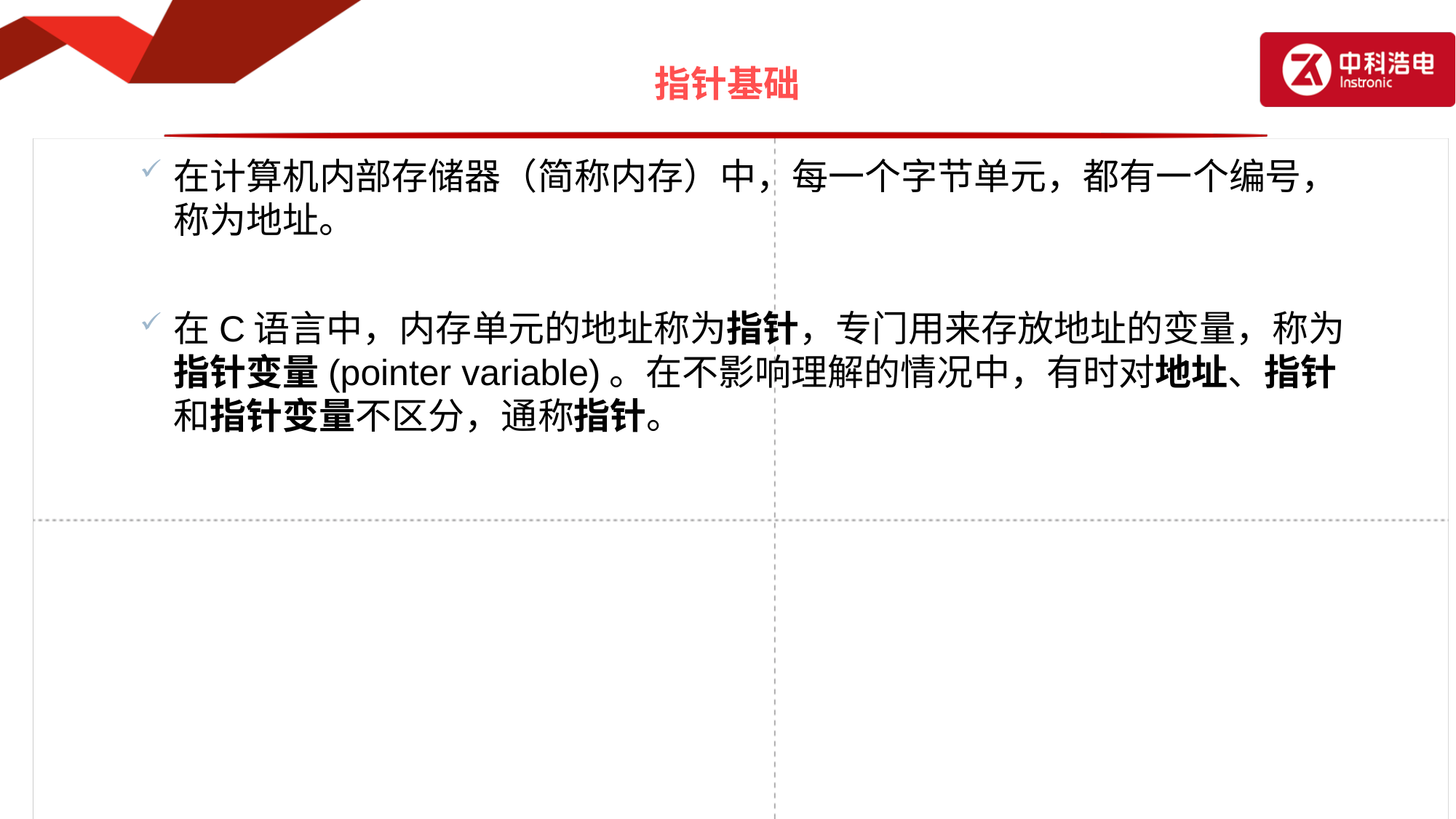

# 指针基础
在计算机内部存储器（简称内存）中，每一个字节单元，都有一个编号，称为地址。

在C语言中，内存单元的地址称为指针，专门用来存放地址的变量，称为指针变量(pointer variable)。在不影响理解的情况中，有时对地址、指针和指针变量不区分，通称指针。